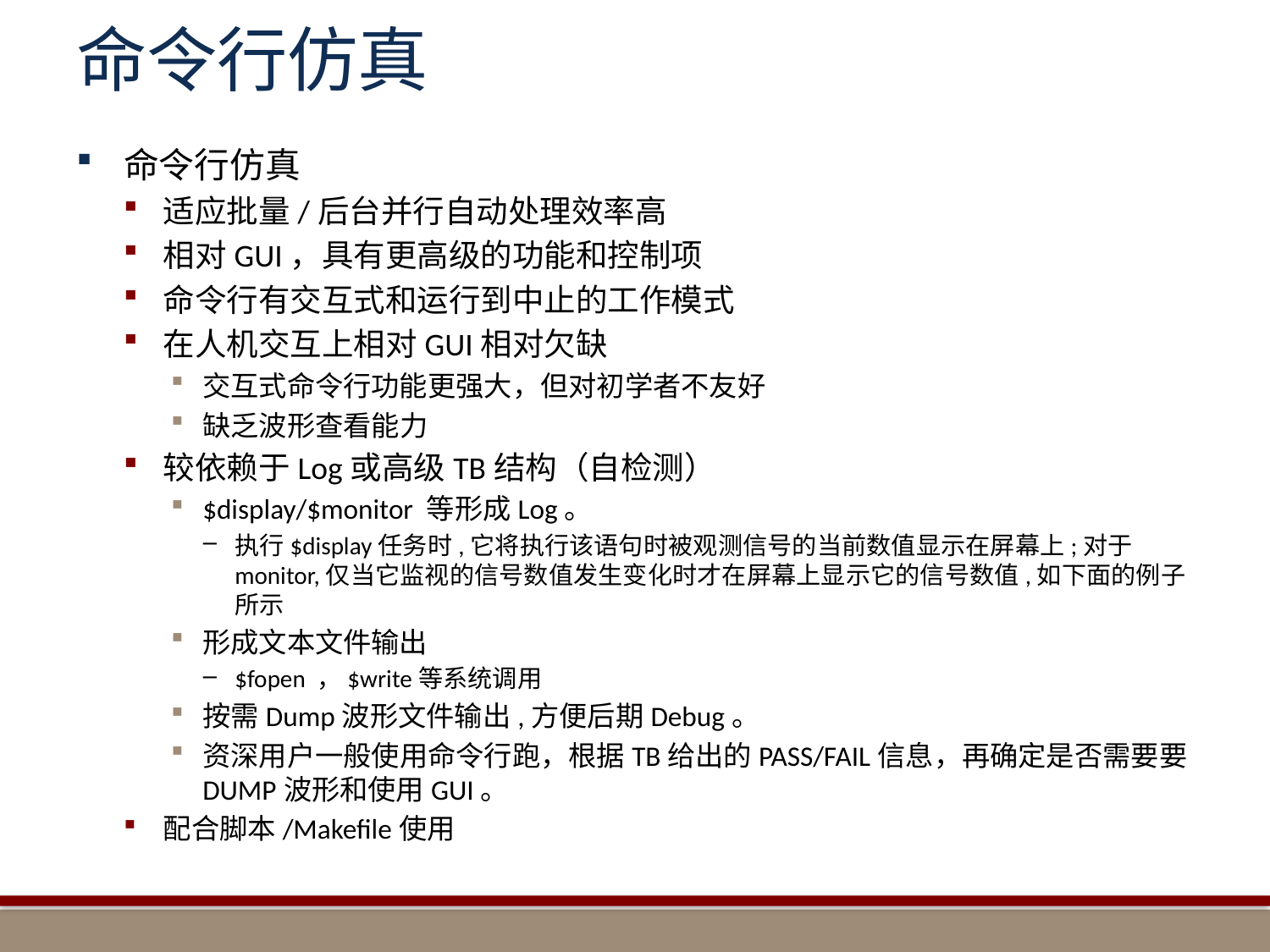

# 命令行仿真
命令行仿真
适应批量/后台并行自动处理效率高
相对GUI，具有更高级的功能和控制项
命令行有交互式和运行到中止的工作模式
在人机交互上相对GUI相对欠缺
交互式命令行功能更强大，但对初学者不友好
缺乏波形查看能力
较依赖于Log或高级TB结构（自检测）
$display/$monitor 等形成Log。
执行$display任务时,它将执行该语句时被观测信号的当前数值显示在屏幕上;对于monitor,仅当它监视的信号数值发生变化时才在屏幕上显示它的信号数值,如下面的例子所示
形成文本文件输出
$fopen ，$write等系统调用
按需Dump波形文件输出,方便后期Debug。
资深用户一般使用命令行跑，根据TB给出的PASS/FAIL信息，再确定是否需要要DUMP波形和使用GUI。
配合脚本/Makefile使用